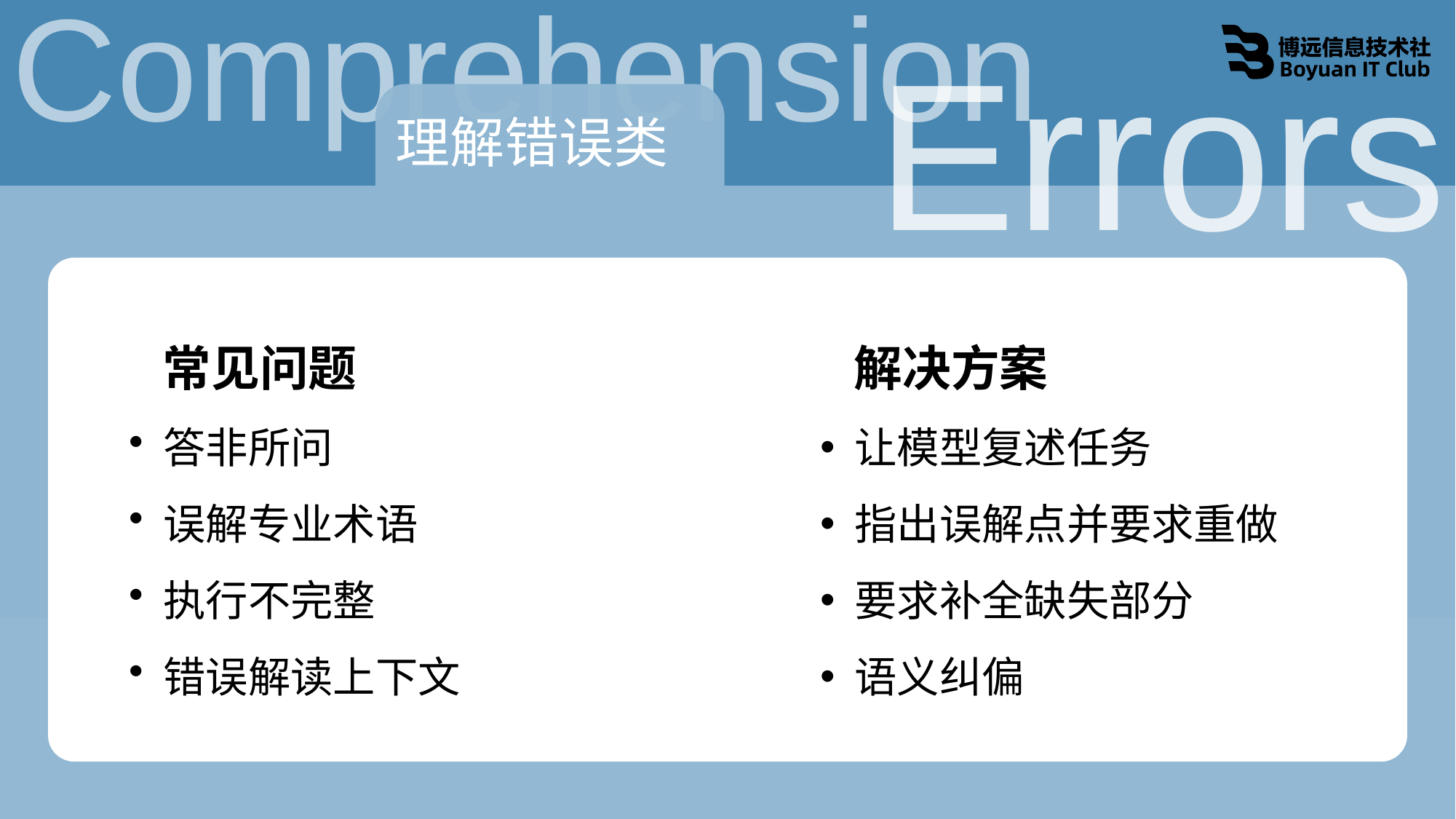

对话问题类

表达错误类
Comprehension
Errors

理解错误类

  常见问题
 答非所问
 误解专业术语
 执行不完整
 错误解读上下文
  解决方案
 让模型复述任务
 指出误解点并要求重做
 要求补全缺失部分
 语义纠偏

内容错误类

  常见问题
 幻觉（编造不存在的事实）
 错误事实
 数学/逻辑推理错误
 推理链断裂
  解决方案
 让模型自检与纠错
 替代方案进行交叉验证
 要求模型逐步解释其推理